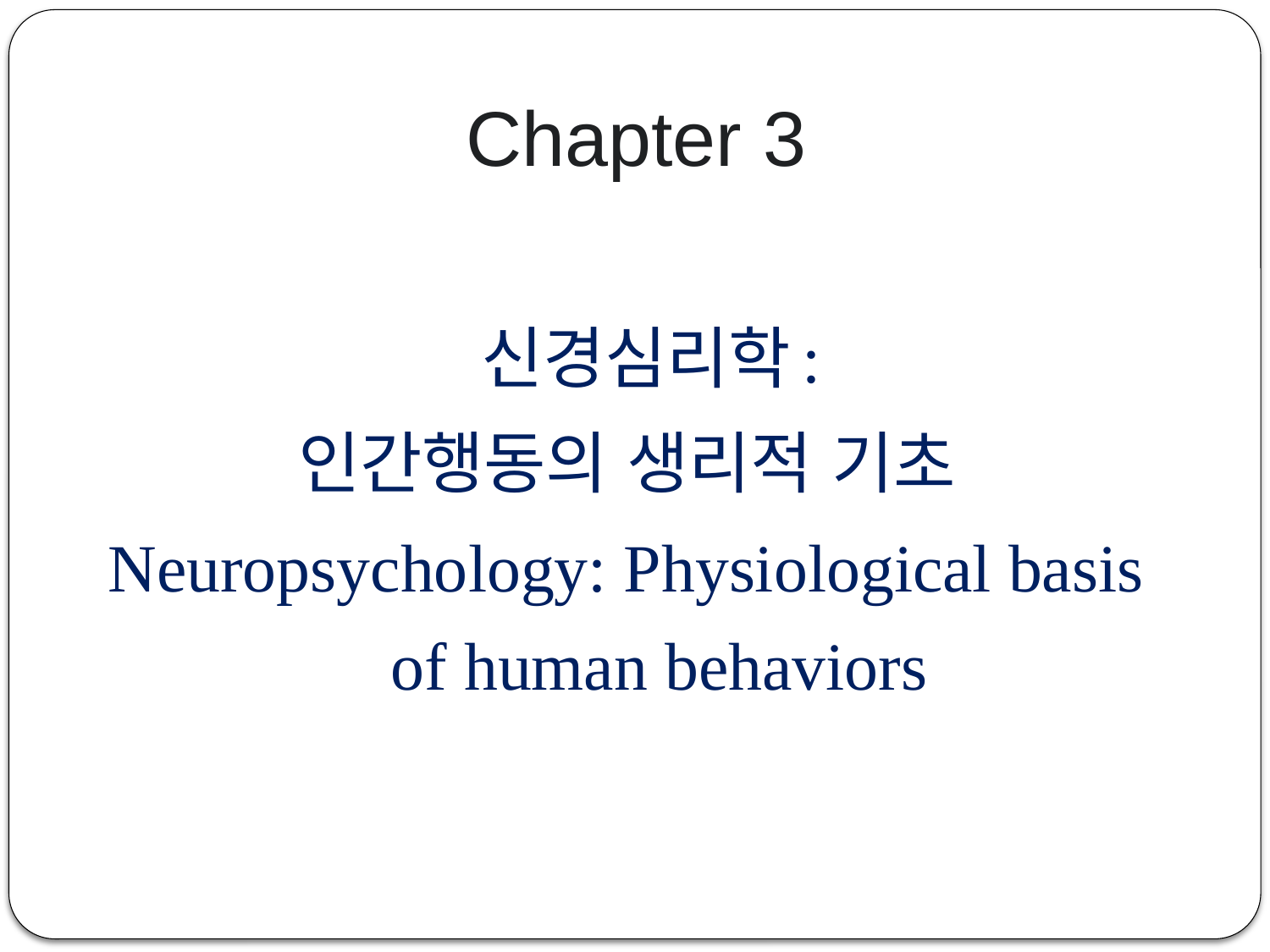

# Chapter 3
신경심리학:
인간행동의 생리적 기초
Neuropsychology: Physiological basis of human behaviors